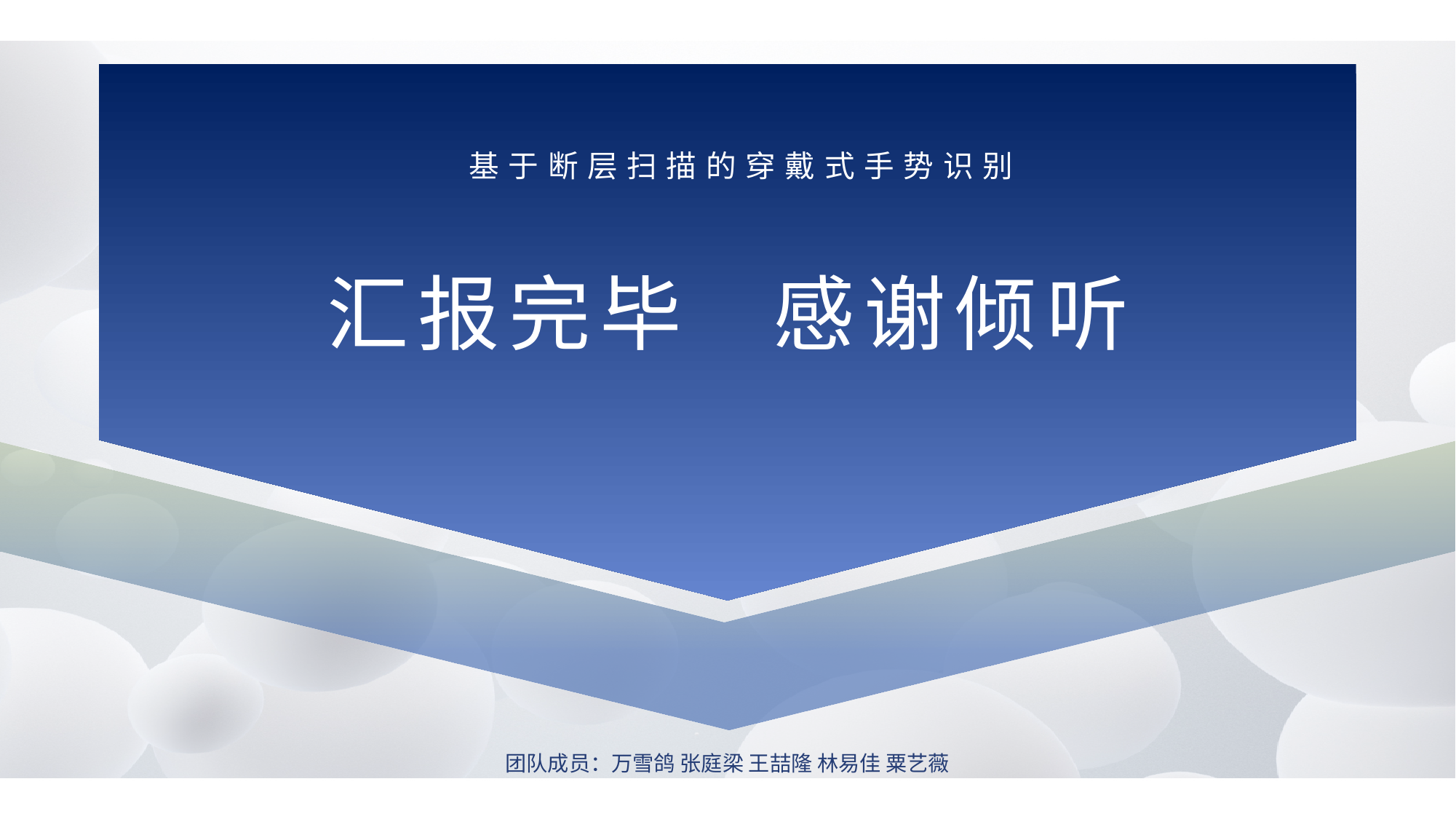

基于断层扫描的穿戴式手势识别
汇报完毕   感谢倾听
团队成员：万雪鸽 张庭梁 王喆隆 林易佳 粟艺薇